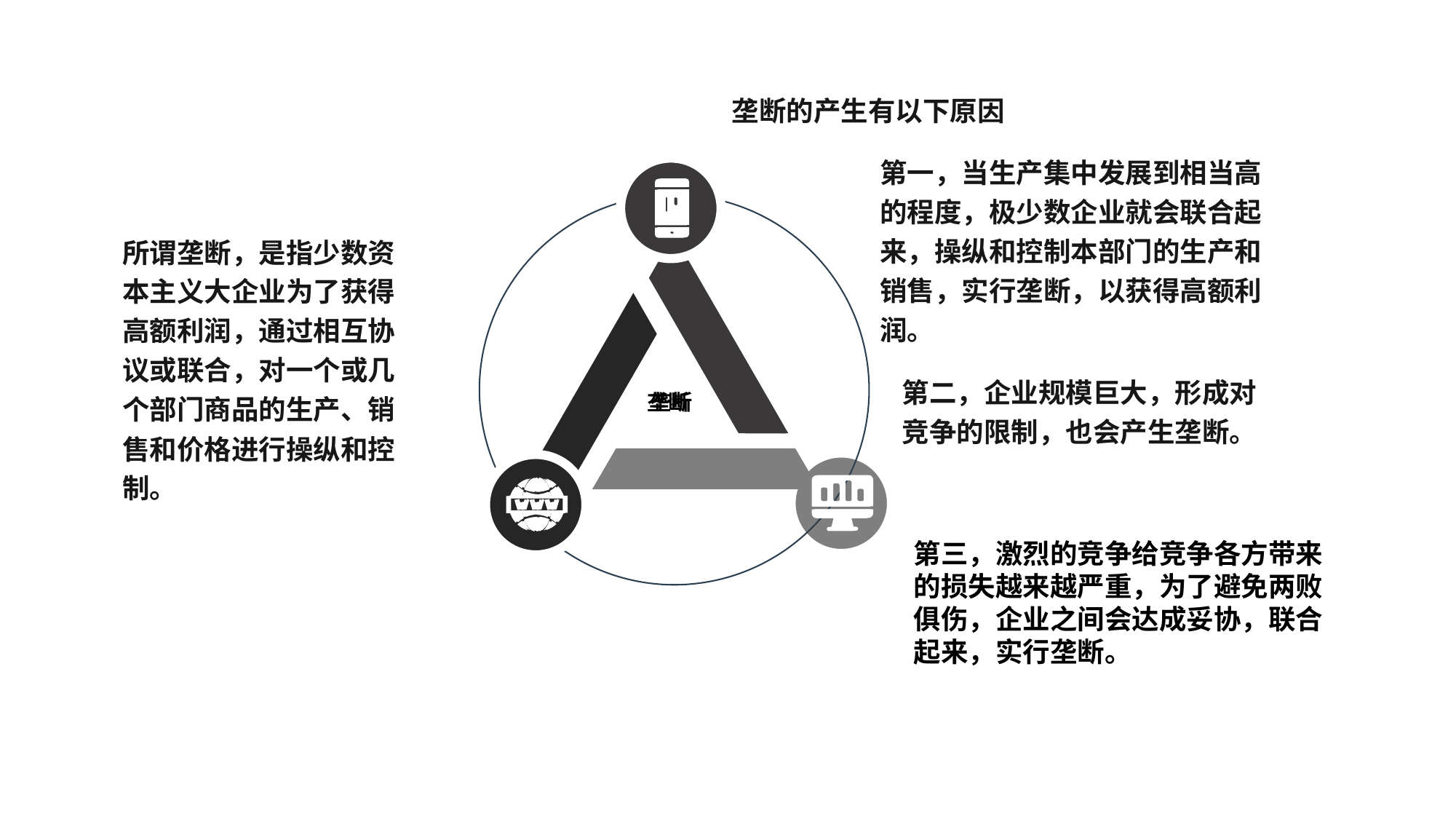

垄断的产生有以下原因
第一，当生产集中发展到相当高的程度，极少数企业就会联合起来，操纵和控制本部门的生产和销售，实行垄断，以获得高额利润。

垄断
垄断

所谓垄断，是指少数资本主义大企业为了获得高额利润，通过相互协议或联合，对一个或几个部门商品的生产、销售和价格进行操纵和控制。
第二，企业规模巨大，形成对竞争的限制，也会产生垄断。
第三，激烈的竞争给竞争各方带来的损失越来越严重，为了避免两败俱伤，企业之间会达成妥协，联合起来，实行垄断。